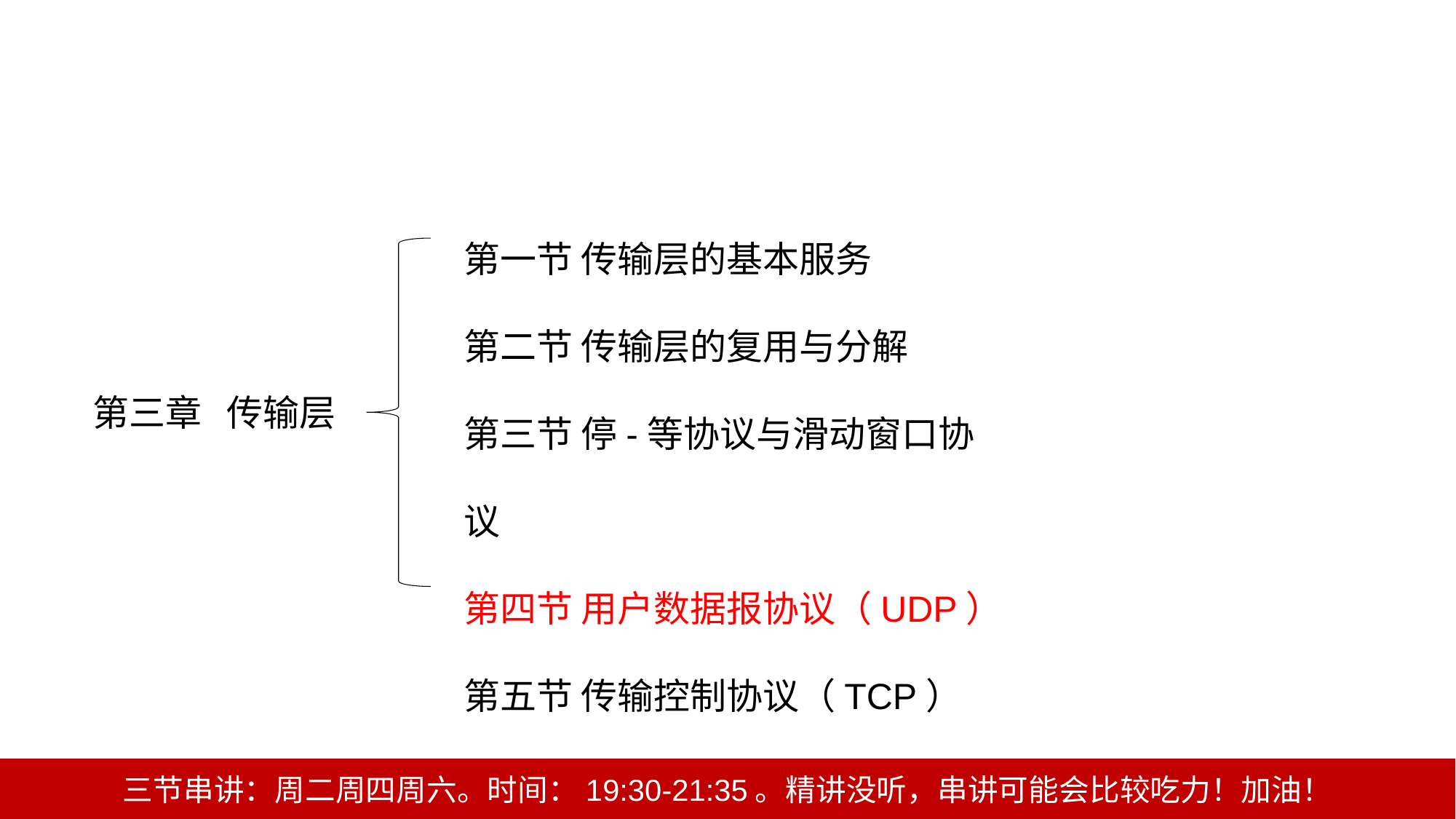

第一节 传输层的基本服务
第二节 传输层的复用与分解
第三节 停-等协议与滑动窗口协议
第四节 用户数据报协议（UDP）
第五节 传输控制协议（TCP）

第三章   传输层